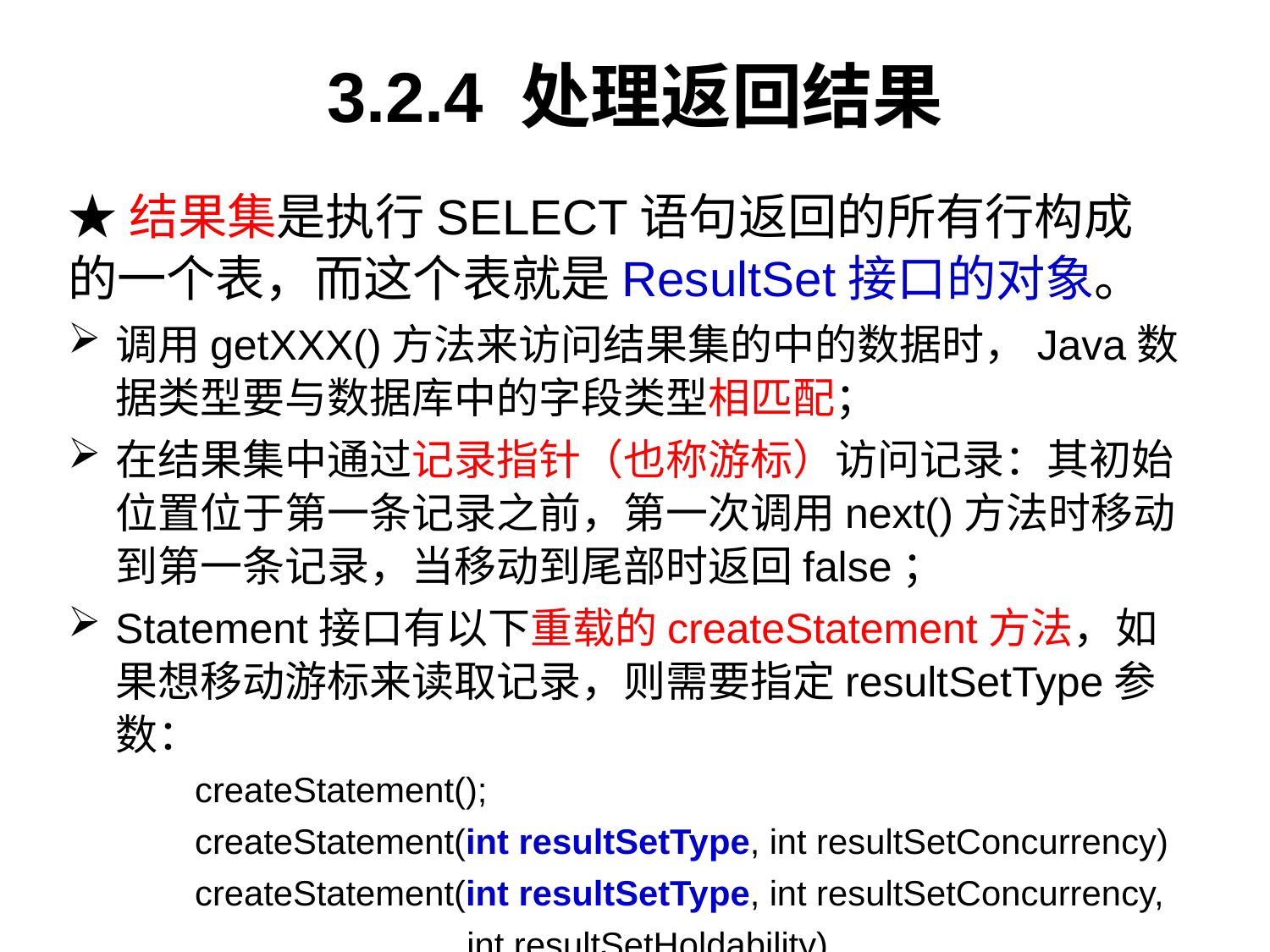

# 3.2.4 处理返回结果
★结果集是执行SELECT语句返回的所有行构成的一个表，而这个表就是ResultSet接口的对象。
调用getXXX()方法来访问结果集的中的数据时，Java数据类型要与数据库中的字段类型相匹配；
在结果集中通过记录指针（也称游标）访问记录：其初始位置位于第一条记录之前，第一次调用next()方法时移动到第一条记录，当移动到尾部时返回false；
Statement接口有以下重载的createStatement方法，如果想移动游标来读取记录，则需要指定resultSetType参数：
	createStatement();
	createStatement(int resultSetType, int resultSetConcurrency)
	createStatement(int resultSetType, int resultSetConcurrency,
                                         int resultSetHoldability)